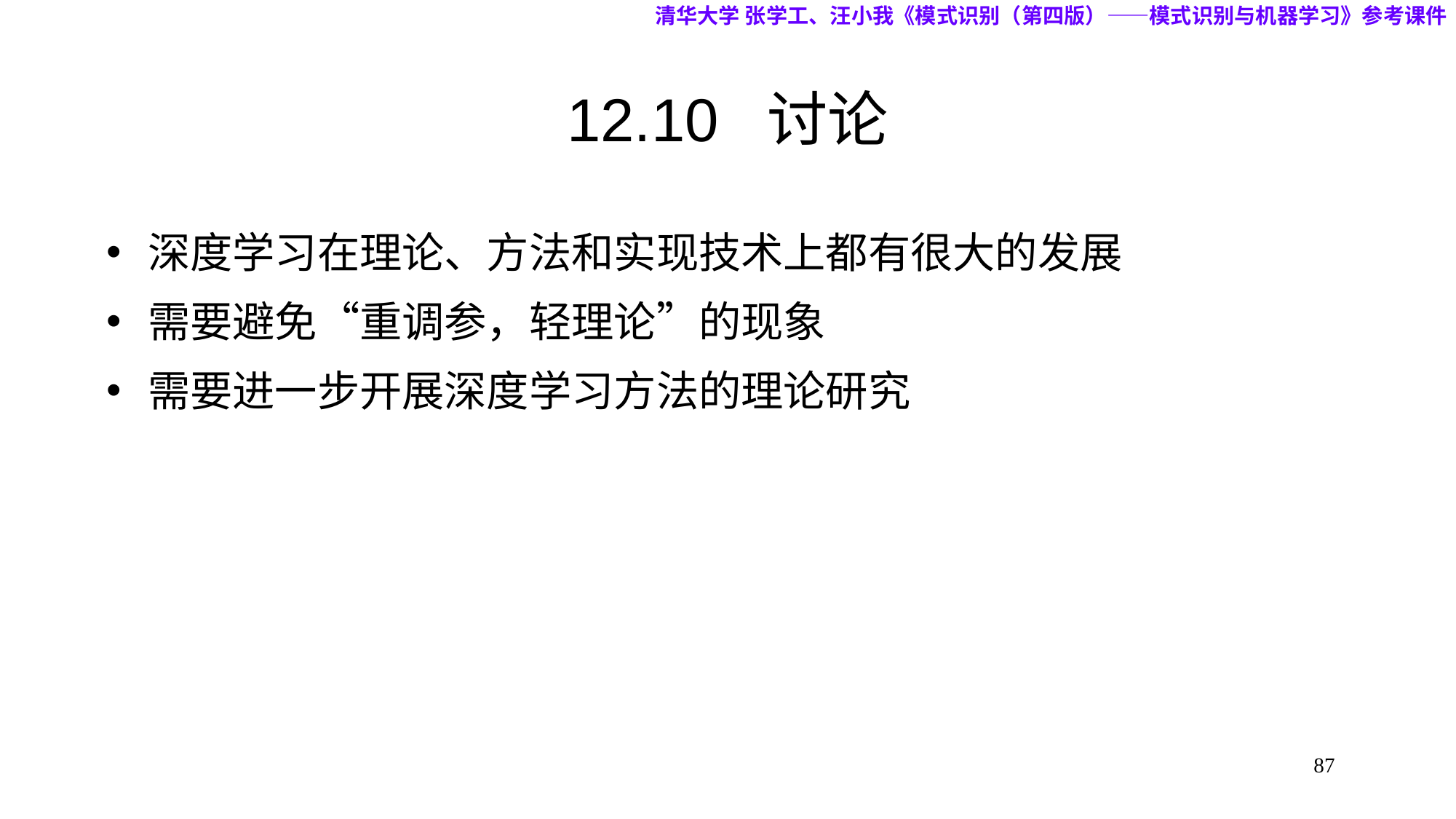

清华大学 张学工、汪小我《模式识别（第四版）——模式识别与机器学习》参考课件
# 12.10  讨论
深度学习在理论、方法和实现技术上都有很大的发展
需要避免“重调参，轻理论”的现象
需要进一步开展深度学习方法的理论研究
87